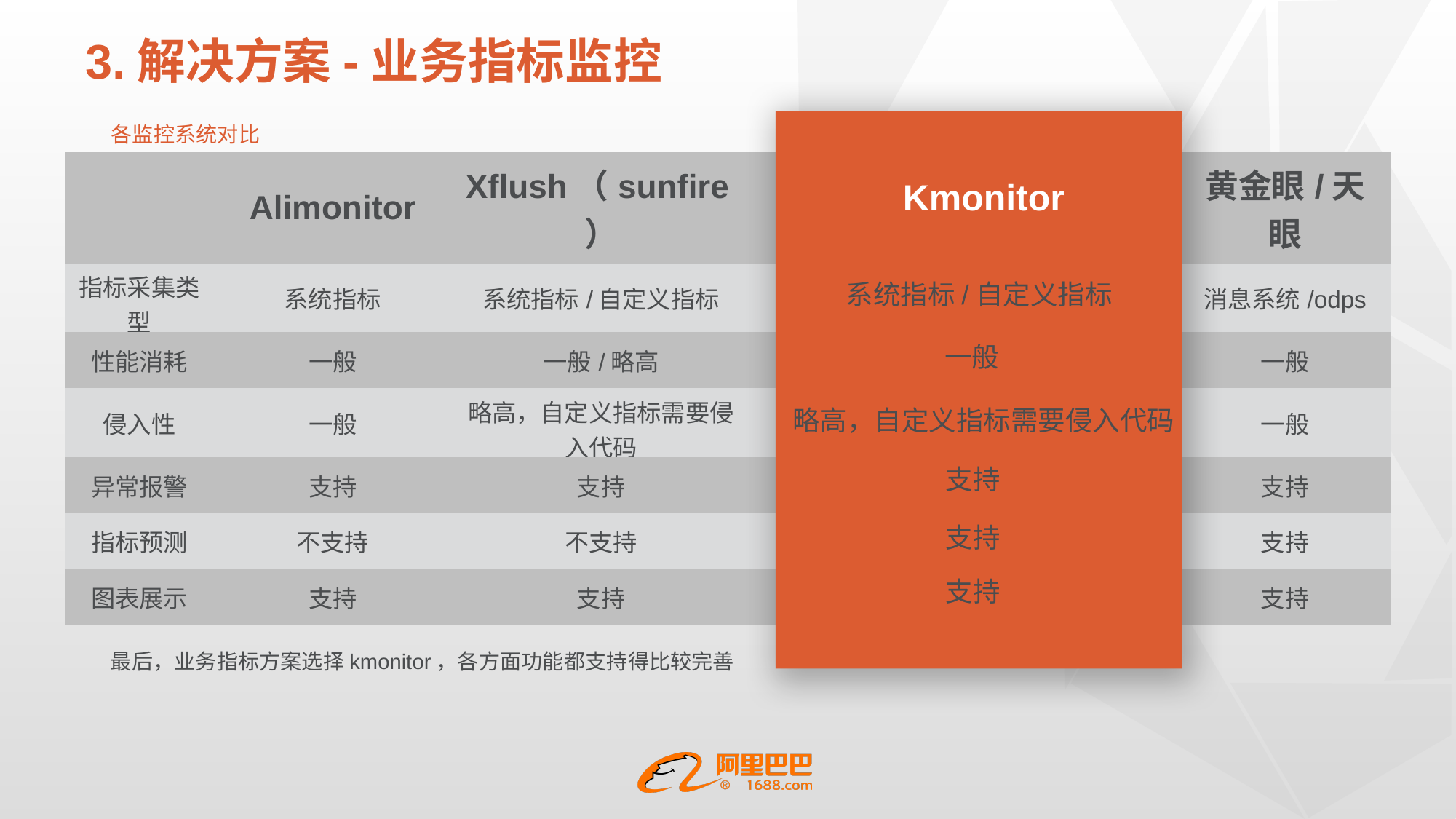

# 3.解决方案-业务指标监控

Kmonitor
系统指标/自定义指标
一般
略高，自定义指标需要侵入代码
支持
支持
支持
各监控系统对比
|  | Alimonitor | Xflush（sunfire） | Kmonitor | 黄金眼/天眼 |
| --- | --- | --- | --- | --- |
| 指标采集类型 | 系统指标 | 系统指标/自定义指标 | 系统指标/自定义指标 | 消息系统/odps |
| 性能消耗 | 一般 | 一般/略高 | 一般 | 一般 |
| 侵入性 | 一般 | 略高，自定义指标需要侵入代码 | 略高，自定义指标需要侵入代码 | 一般 |
| 异常报警 | 支持 | 支持 | 支持 | 支持 |
| 指标预测 | 不支持 | 不支持 | 支持 | 支持 |
| 图表展示 | 支持 | 支持 | 支持 | 支持 |
最后，业务指标方案选择kmonitor，各方面功能都支持得比较完善